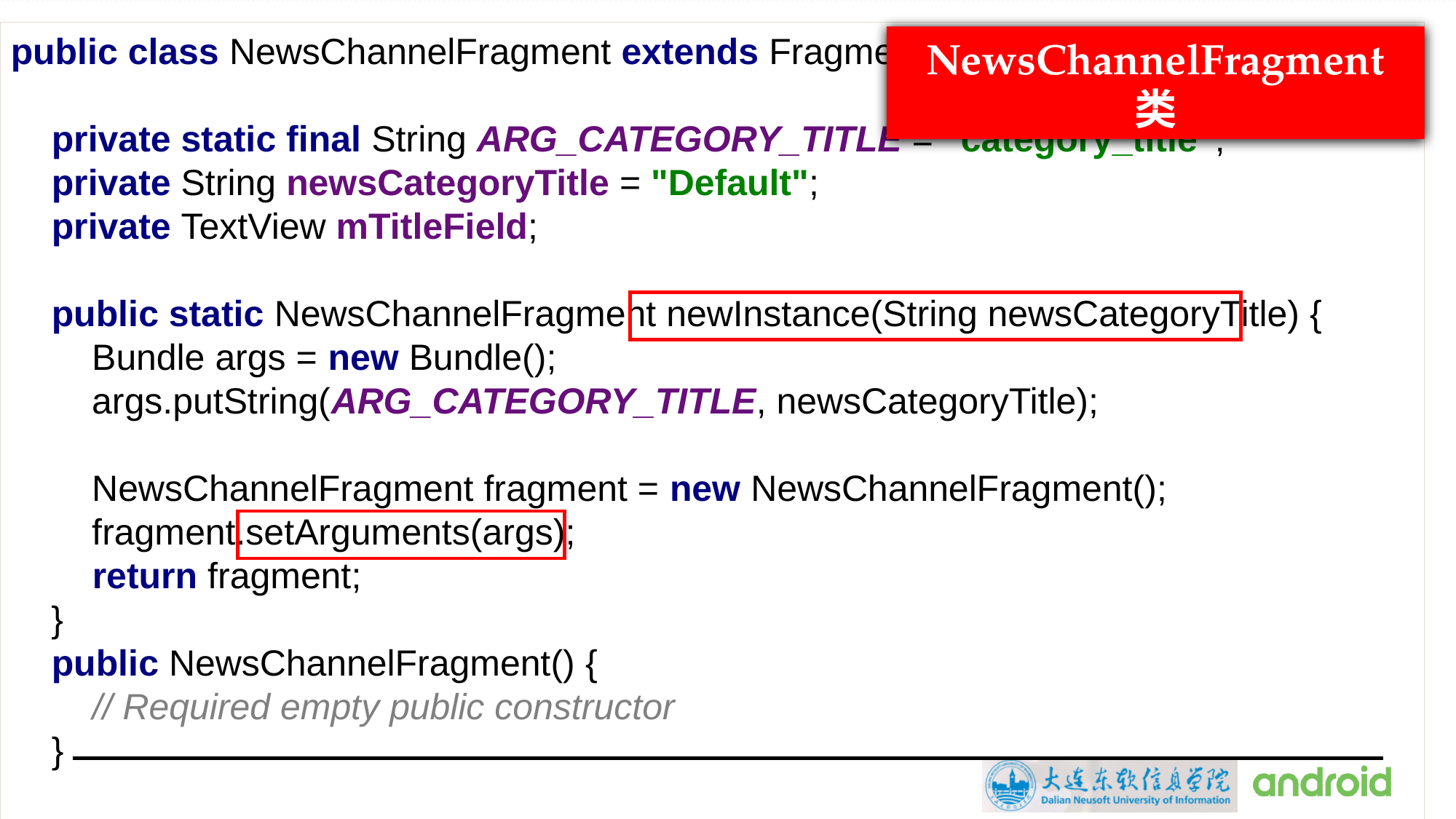

public class NewsChannelFragment extends Fragment {
    private static final String ARG_CATEGORY_TITLE = "category_title";
    private String newsCategoryTitle = "Default";
    private TextView mTitleField;
    public static NewsChannelFragment newInstance(String newsCategoryTitle) {
        Bundle args = new Bundle();
        args.putString(ARG_CATEGORY_TITLE, newsCategoryTitle);
        NewsChannelFragment fragment = new NewsChannelFragment();
        fragment.setArguments(args);
        return fragment;
    }
    public NewsChannelFragment() {
        // Required empty public constructor
    }
NewsChannelFragment 类